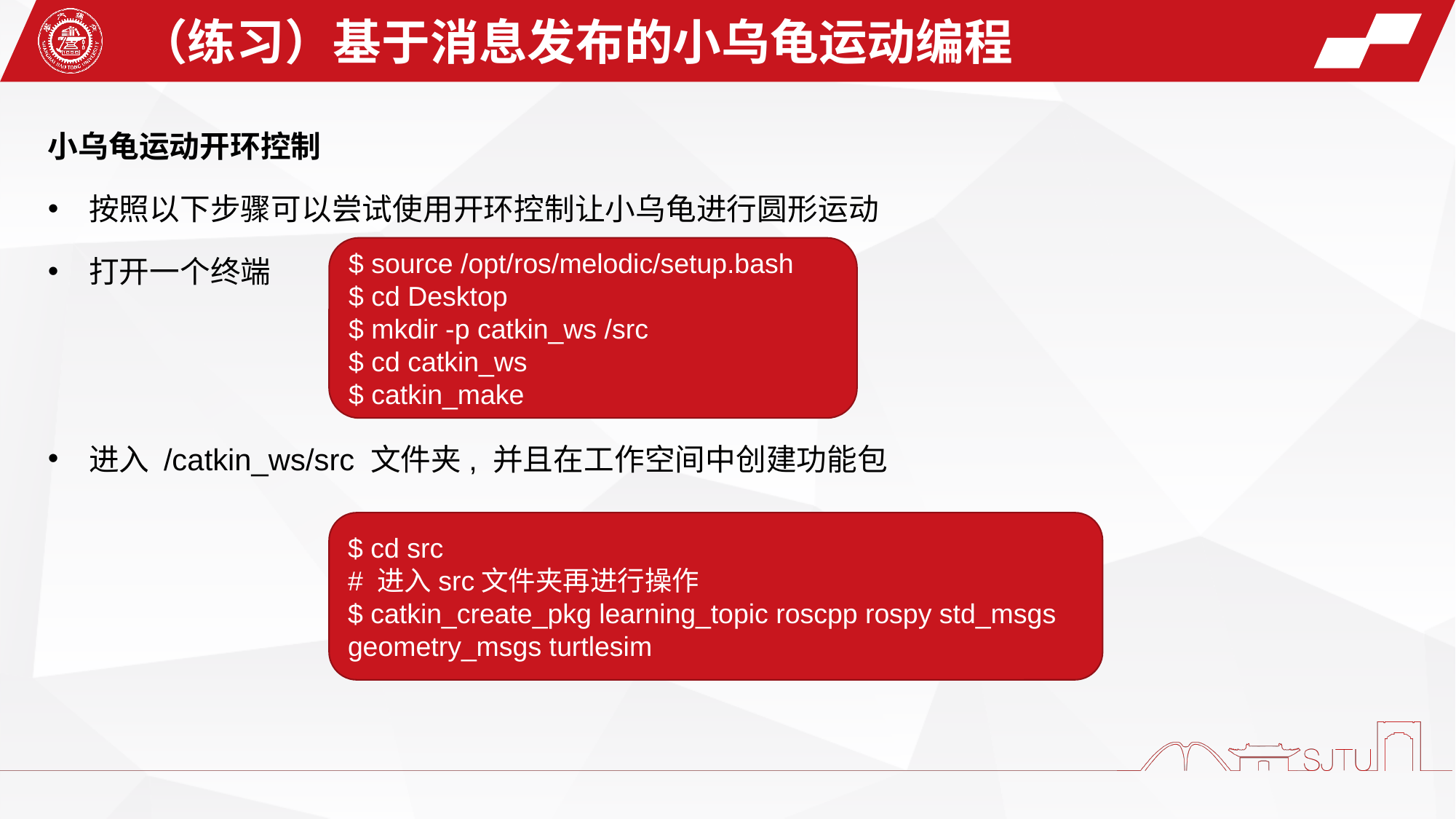

（练习）基于消息发布的小乌龟运动编程
小乌龟运动开环控制
按照以下步骤可以尝试使用开环控制让小乌龟进行圆形运动
打开一个终端

进入 /catkin_ws/src 文件夹, 并且在工作空间中创建功能包

$ source /opt/ros/melodic/setup.bash
$ cd Desktop
$ mkdir -p catkin_ws /src
$ cd catkin_ws
$ catkin_make

$ cd src
# 进入src文件夹再进行操作
$ catkin_create_pkg learning_topic roscpp rospy std_msgs geometry_msgs turtlesim